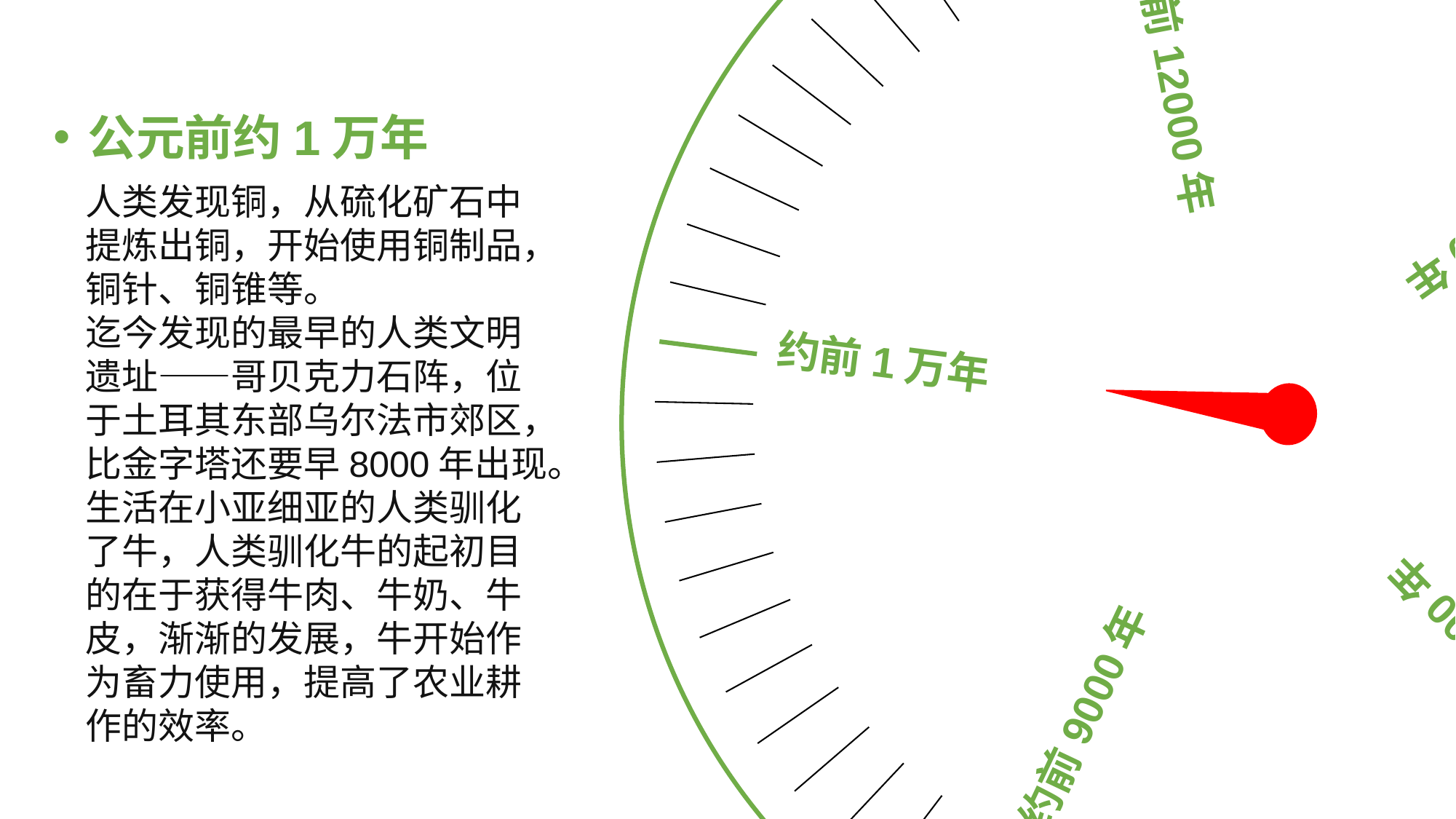

约前1万年
约前12000年
约前9000年
约前6000年
约前8000年
公元前约1万年
人类发现铜，从硫化矿石中提炼出铜，开始使用铜制品，铜针、铜锥等。
迄今发现的最早的人类文明遗址——哥贝克力石阵，位于土耳其东部乌尔法市郊区，比金字塔还要早8000年出现。
生活在小亚细亚的人类驯化了牛，人类驯化牛的起初目的在于获得牛肉、牛奶、牛皮，渐渐的发展，牛开始作为畜力使用，提高了农业耕作的效率。